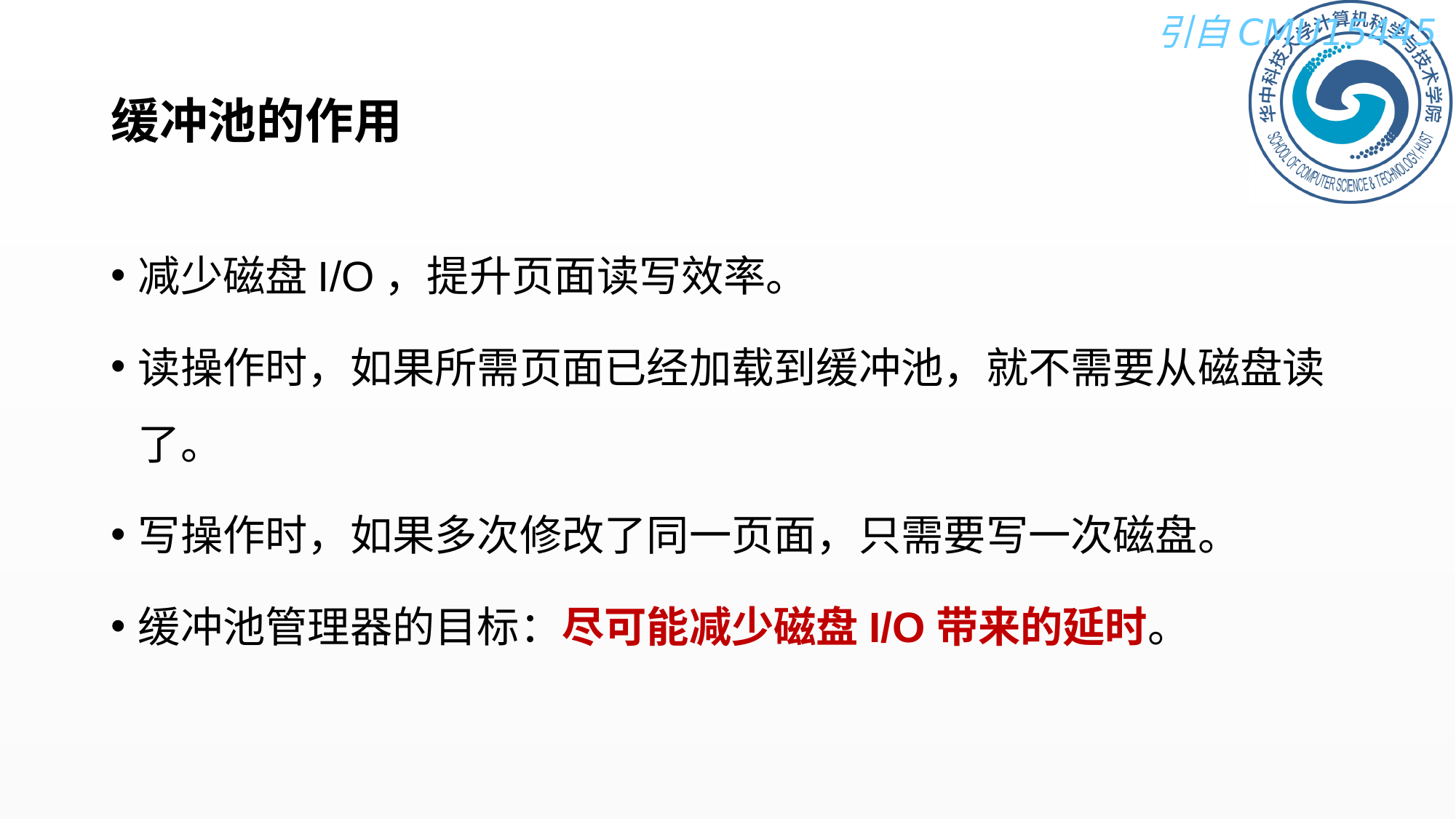

# 缓冲池的作用
减少磁盘I/O，提升页面读写效率。
读操作时，如果所需页面已经加载到缓冲池，就不需要从磁盘读了。
写操作时，如果多次修改了同一页面，只需要写一次磁盘。
缓冲池管理器的目标：尽可能减少磁盘I/O带来的延时。
86